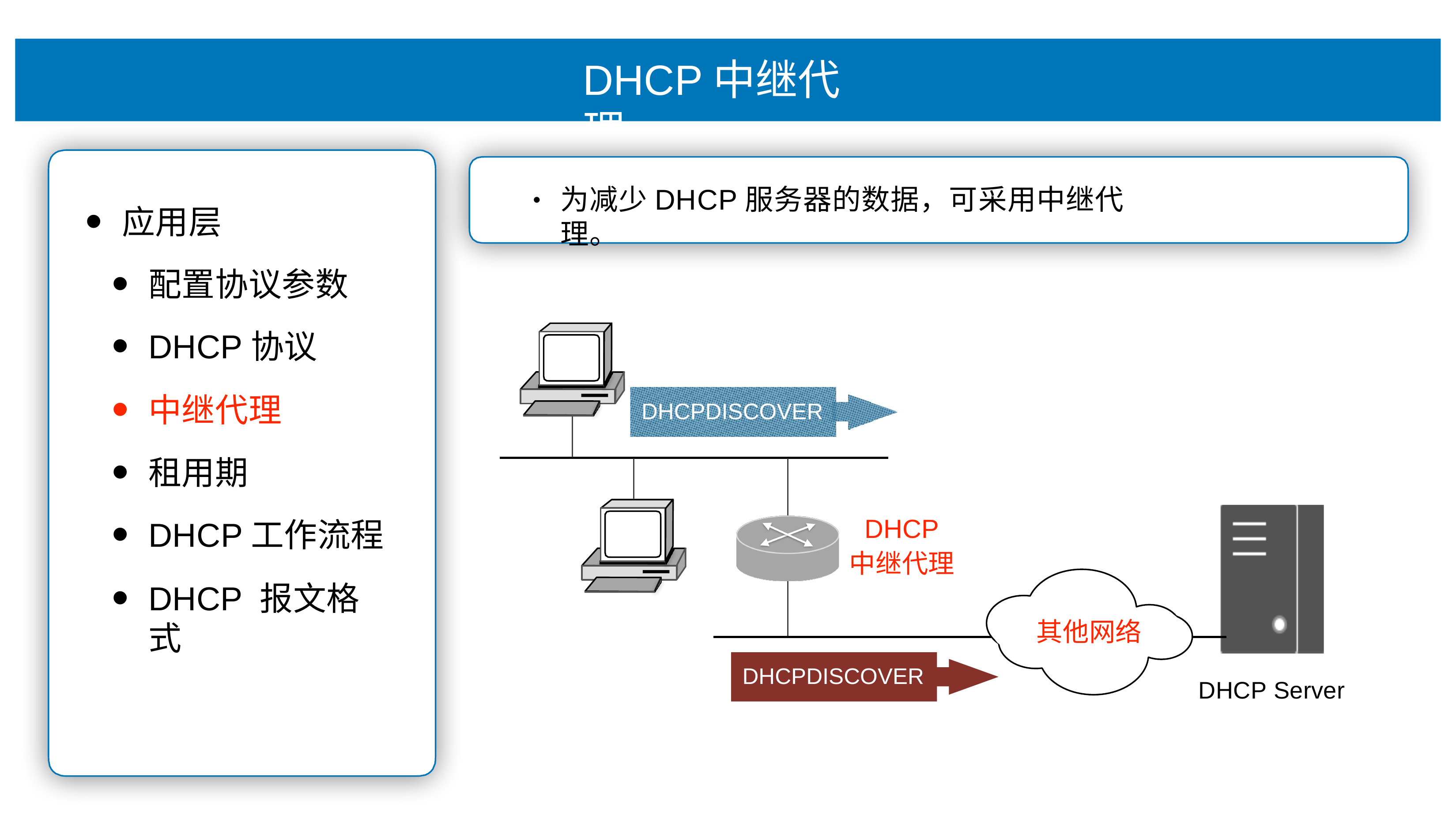

# DHCP中继代理

为减少DHCP服务器的数据，可采⽤中继代理。
•
应⽤层
配置协议参数
DHCP协议
中继代理
租⽤期
DHCP⼯作流程
DHCP 报⽂格式

DHCPDISCOVER

DHCP
中继代理

其他⽹络

DHCPDISCOVER
DHCP Server